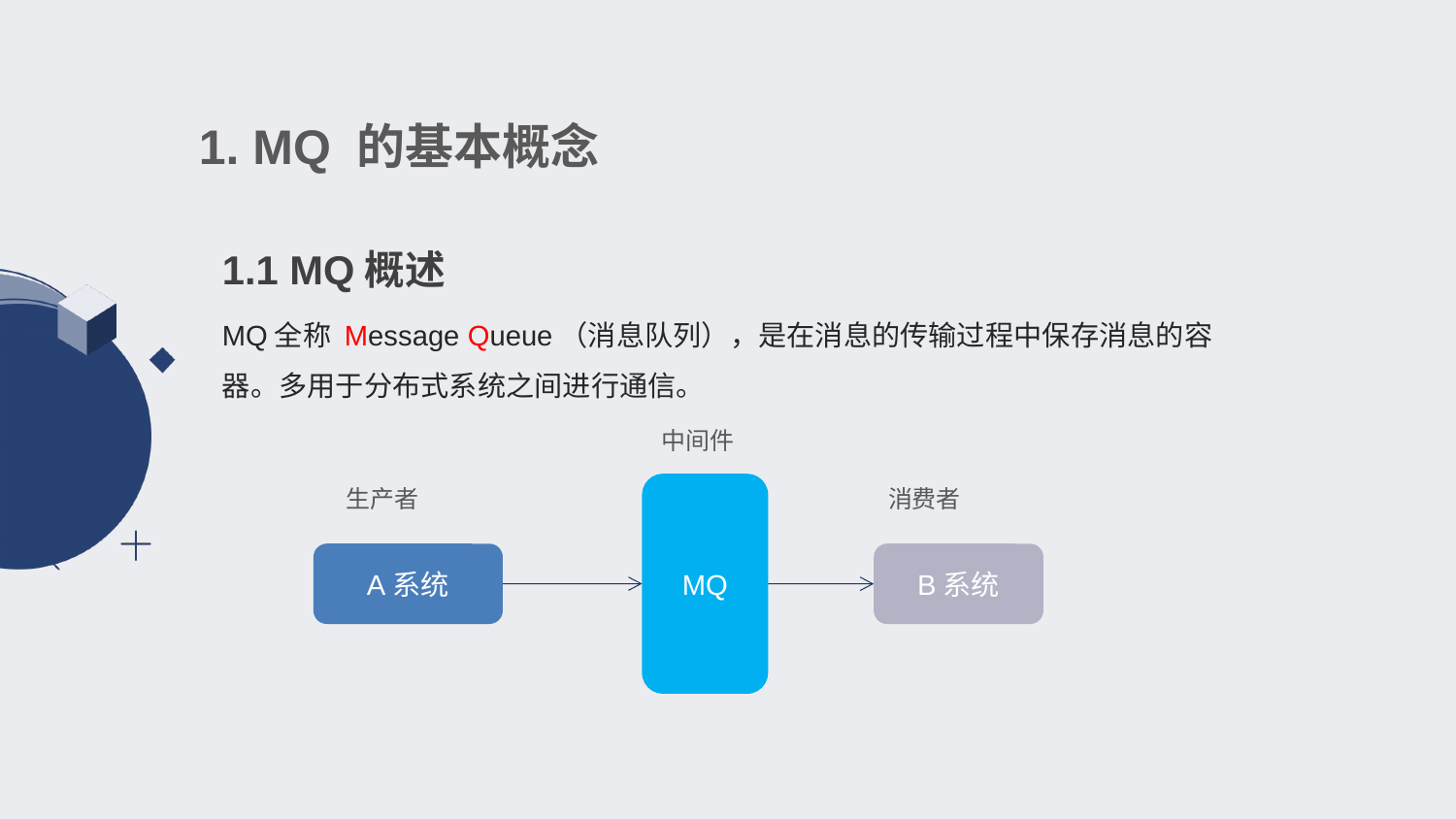

1. MQ 的基本概念
1.1 MQ概述
MQ全称 Message Queue（消息队列），是在消息的传输过程中保存消息的容器。多用于分布式系统之间进行通信。
中间件
MQ
生产者
消费者
A系统
B系统